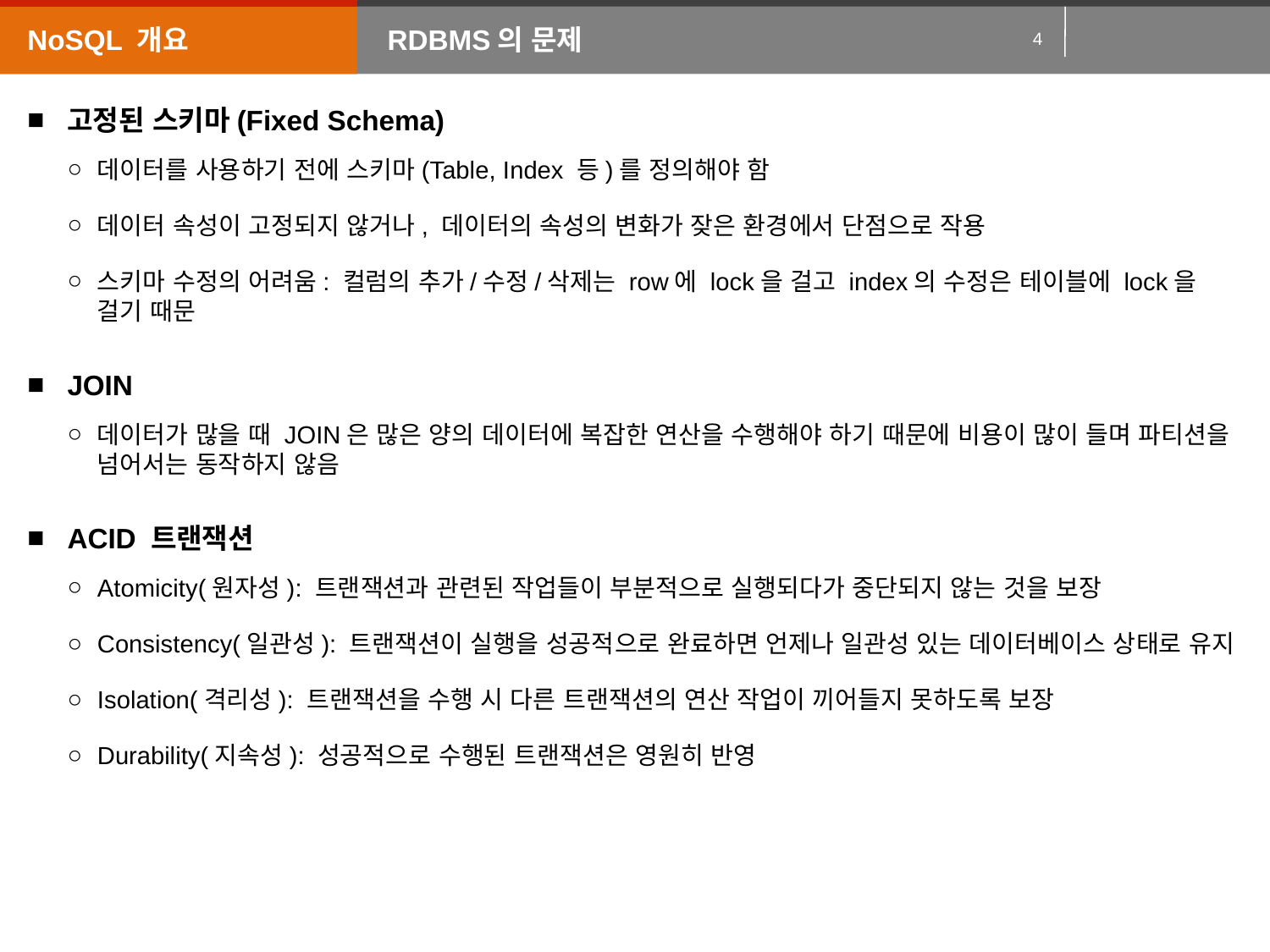

NoSQL 개요
RDBMS의 문제
고정된 스키마(Fixed Schema)
데이터를 사용하기 전에 스키마(Table, Index 등)를 정의해야 함
데이터 속성이 고정되지 않거나, 데이터의 속성의 변화가 잦은 환경에서 단점으로 작용
스키마 수정의 어려움: 컬럼의 추가/수정/삭제는 row에 lock을 걸고 index의 수정은 테이블에 lock을 걸기 때문

JOIN
데이터가 많을 때 JOIN은 많은 양의 데이터에 복잡한 연산을 수행해야 하기 때문에 비용이 많이 들며 파티션을 넘어서는 동작하지 않음

ACID 트랜잭션
Atomicity(원자성): 트랜잭션과 관련된 작업들이 부분적으로 실행되다가 중단되지 않는 것을 보장
Consistency(일관성): 트랜잭션이 실행을 성공적으로 완료하면 언제나 일관성 있는 데이터베이스 상태로 유지
Isolation(격리성): 트랜잭션을 수행 시 다른 트랜잭션의 연산 작업이 끼어들지 못하도록 보장
Durability(지속성): 성공적으로 수행된 트랜잭션은 영원히 반영